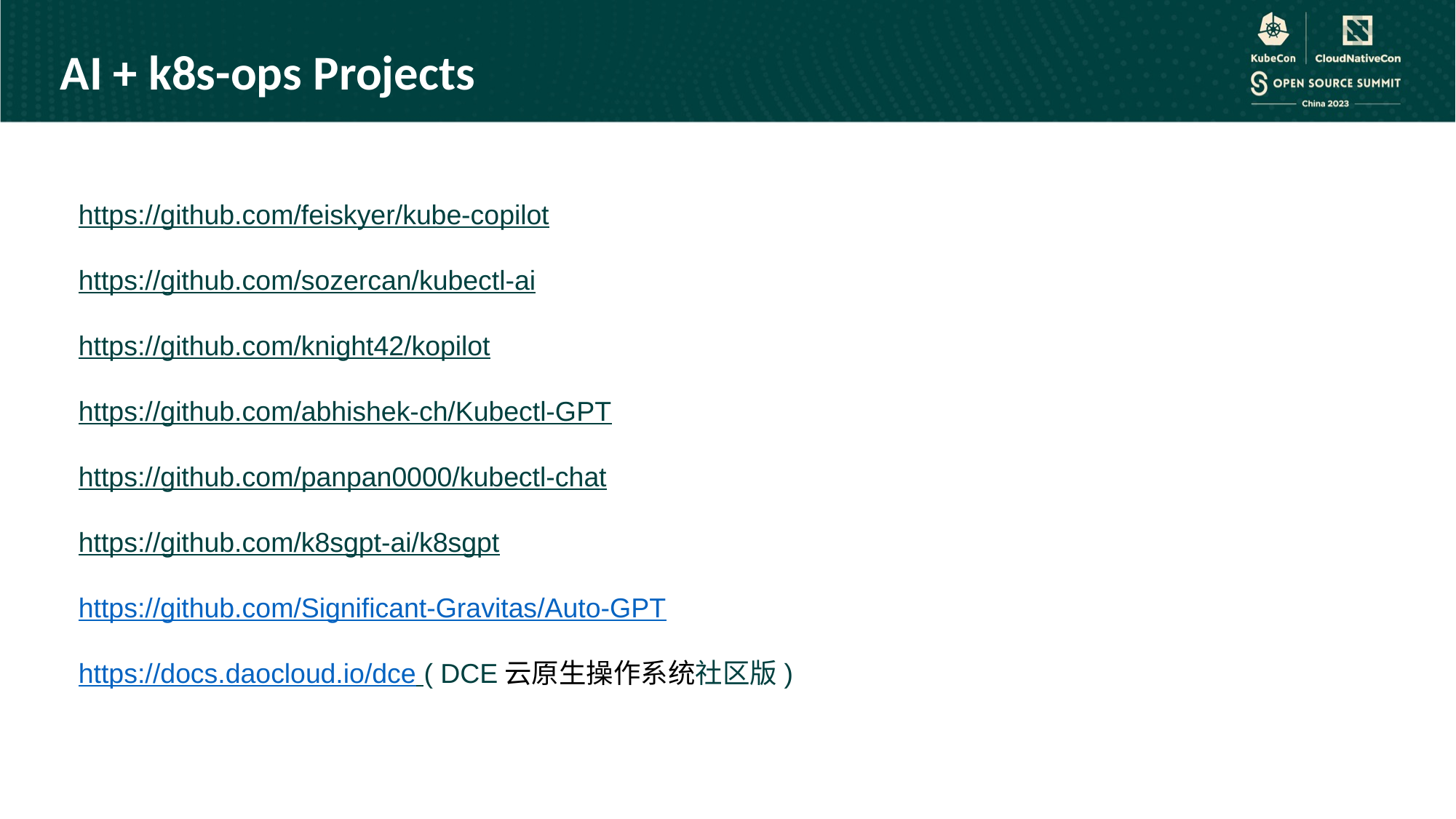

AI + k8s-ops Projects
https://github.com/feiskyer/kube-copilot

https://github.com/sozercan/kubectl-ai

https://github.com/knight42/kopilot

https://github.com/abhishek-ch/Kubectl-GPT

https://github.com/panpan0000/kubectl-chat

https://github.com/k8sgpt-ai/k8sgpt

https://github.com/Significant-Gravitas/Auto-GPT

https://docs.daocloud.io/dce ( DCE云原生操作系统社区版)